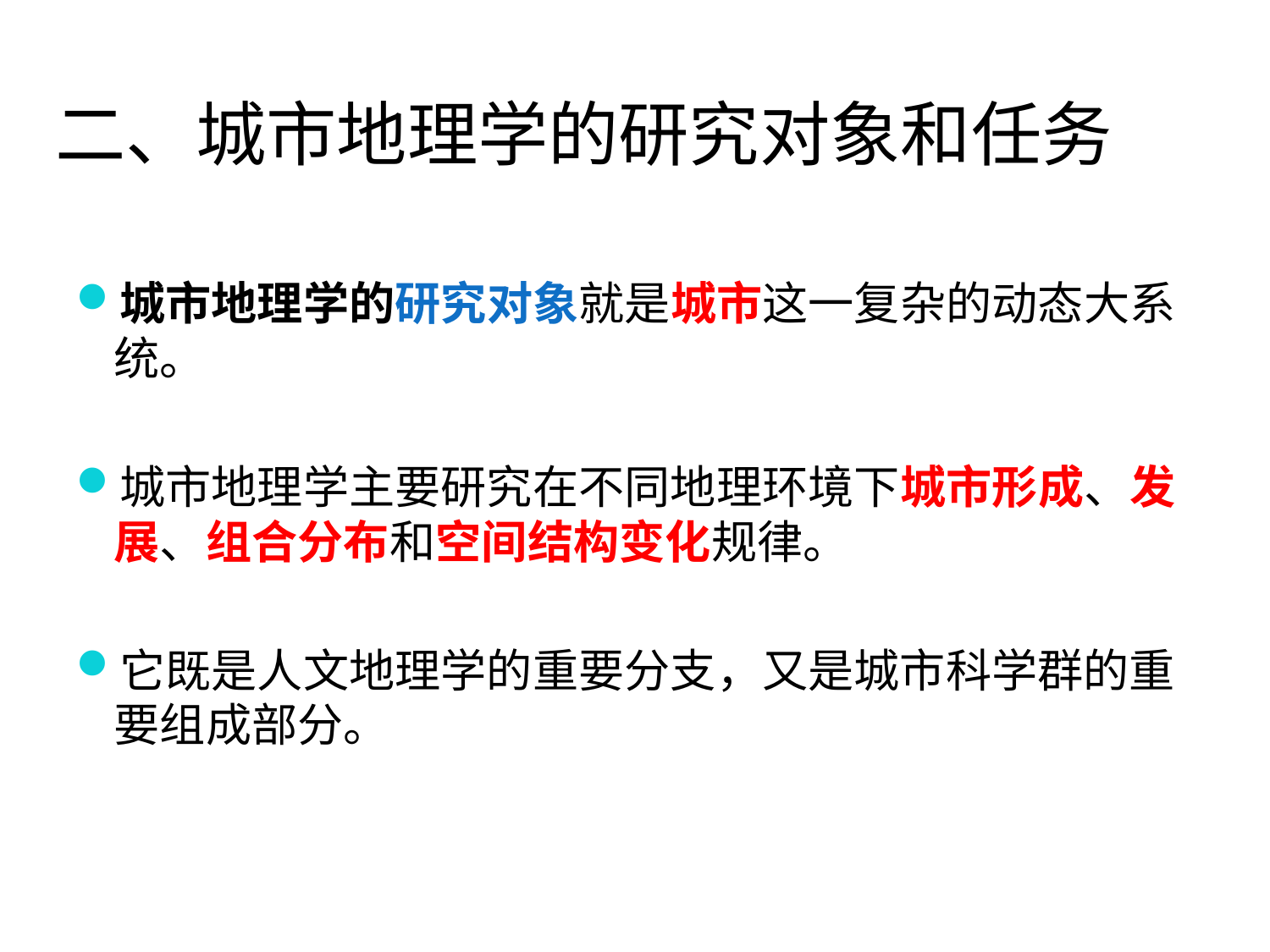

# 二、城市地理学的研究对象和任务
城市地理学的研究对象就是城市这一复杂的动态大系统。

城市地理学主要研究在不同地理环境下城市形成、发展、组合分布和空间结构变化规律。

它既是人文地理学的重要分支，又是城市科学群的重要组成部分。